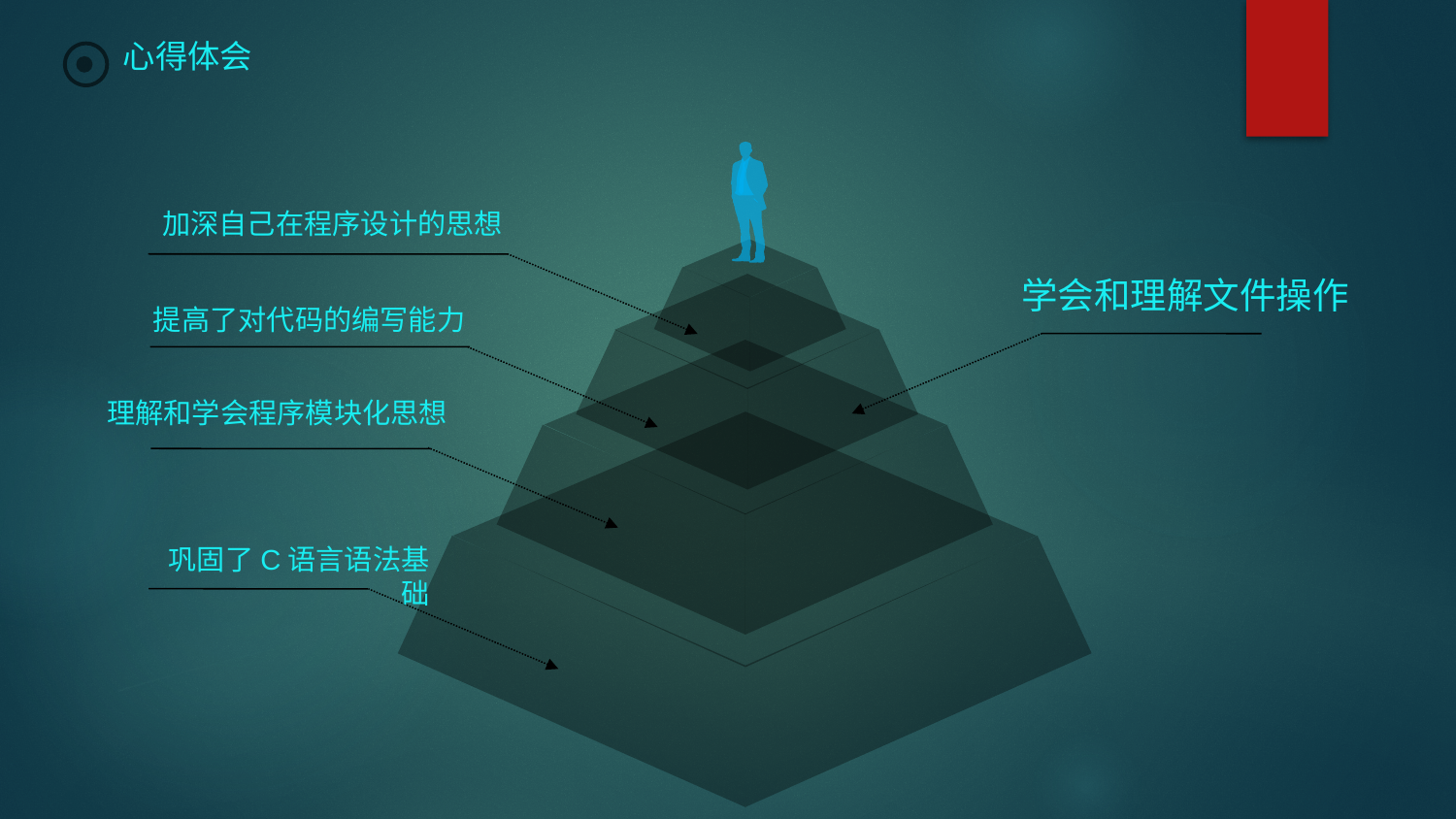

心得体会

加深自己在程序设计的思想
学会和理解文件操作

提高了对代码的编写能力
理解和学会程序模块化思想
巩固了C语言语法基础